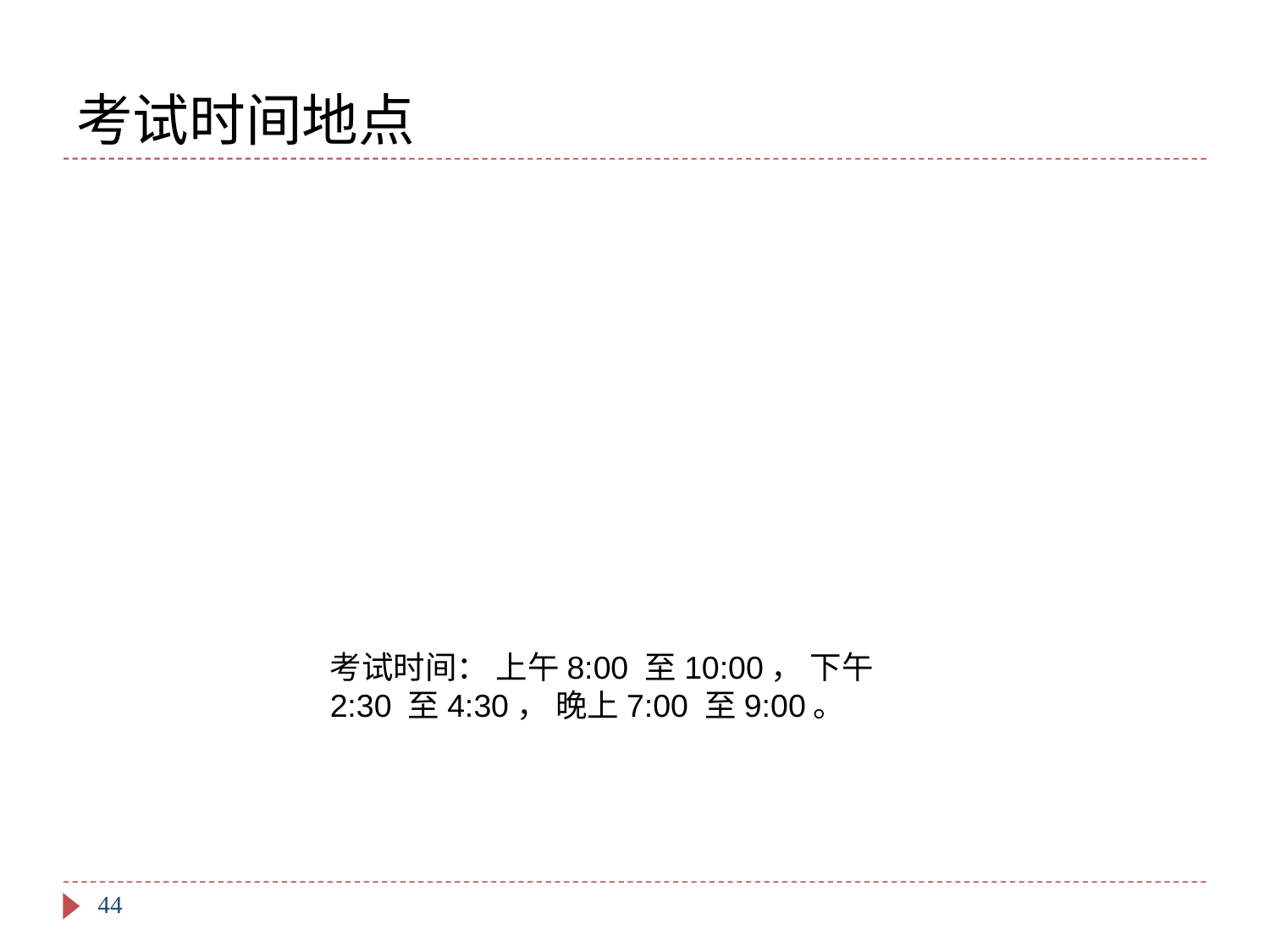

# 考试时间地点

考试时间： 上午8:00 至10:00， 下午2:30 至4:30， 晚上7:00 至9:00。
44